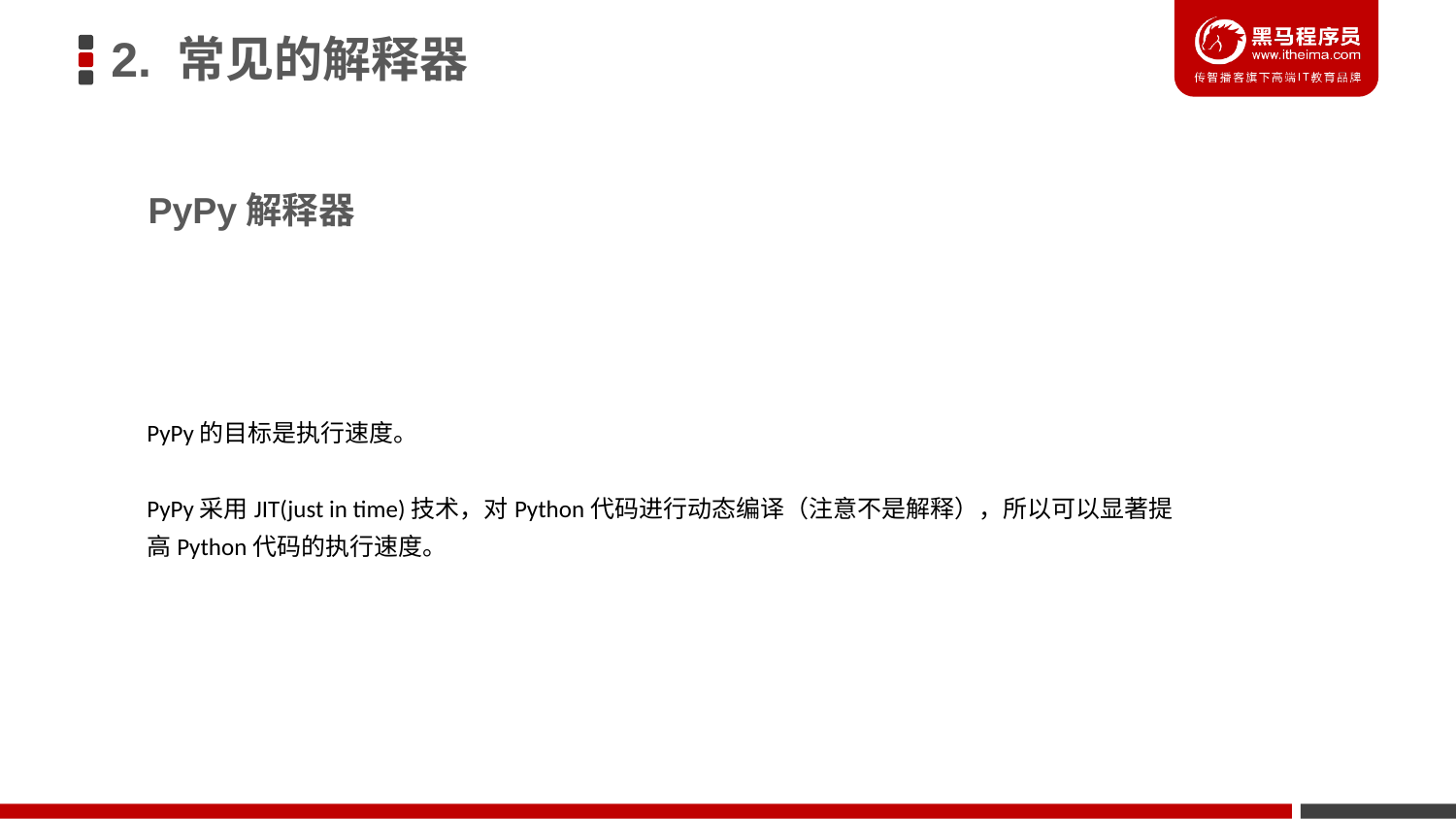

2. 常见的解释器
PyPy解释器
PyPy的目标是执行速度。

PyPy采用JIT(just in time)技术，对Python代码进行动态编译（注意不是解释），所以可以显著提高Python代码的执行速度。